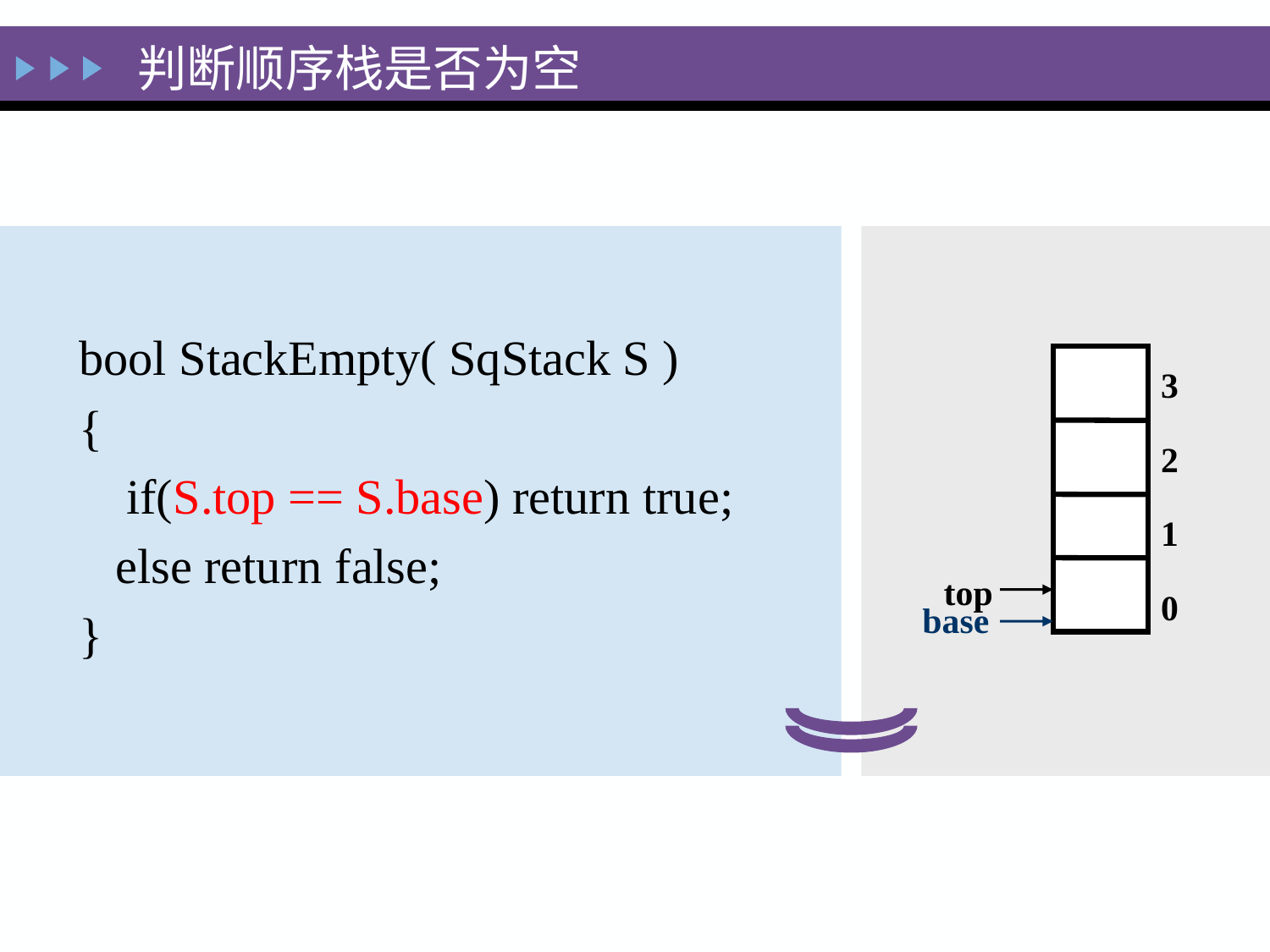

判断顺序栈是否为空

bool StackEmpty( SqStack S )
{
	if(S.top == S.base) return true;
   else return false;
}

3

2

1

top
0

base